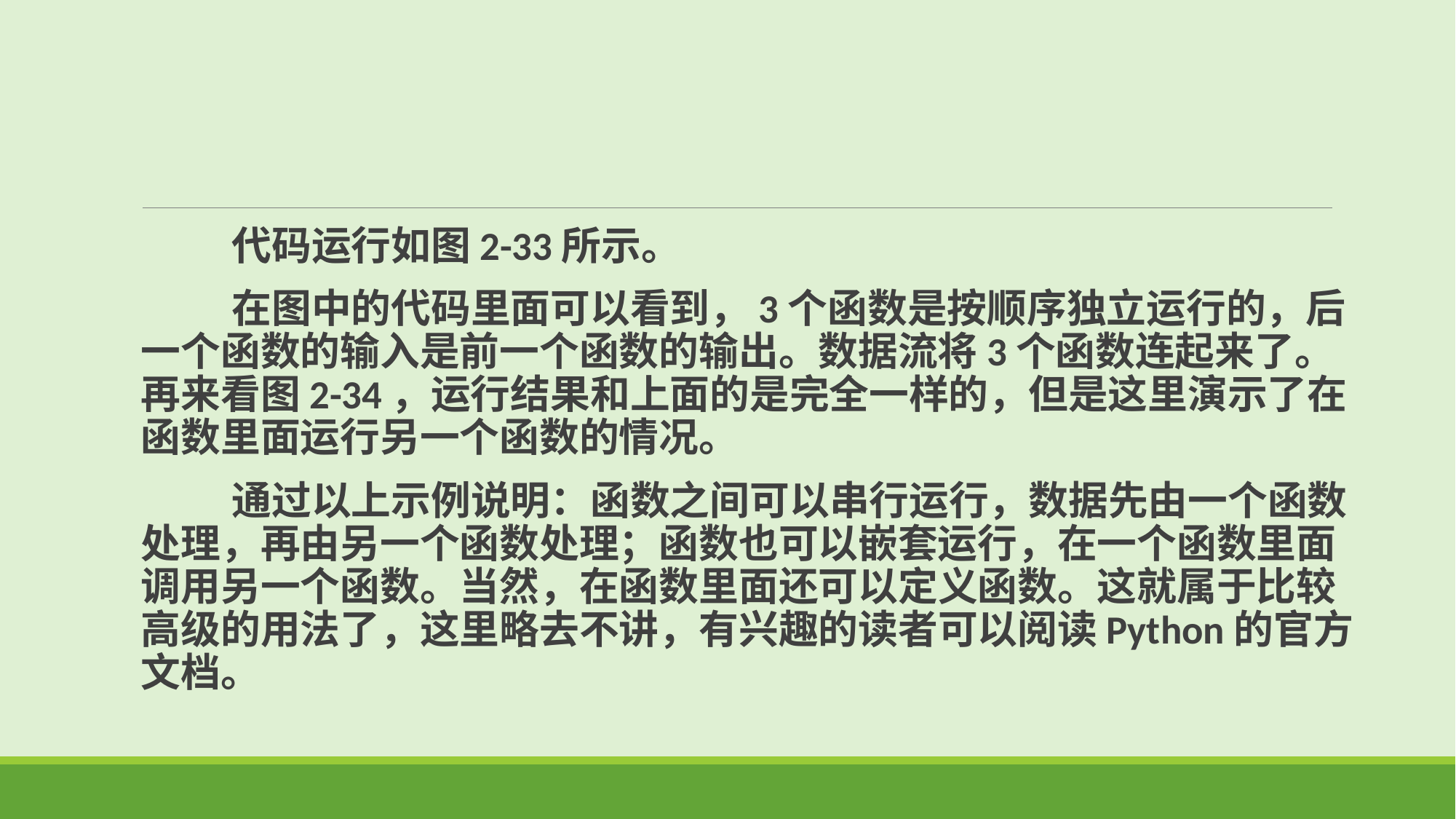

代码运行如图2-33所示。
         在图中的代码里面可以看到，3个函数是按顺序独立运行的，后一个函数的输入是前一个函数的输出。数据流将3个函数连起来了。再来看图2-34，运行结果和上面的是完全一样的，但是这里演示了在函数里面运行另一个函数的情况。
         通过以上示例说明：函数之间可以串行运行，数据先由一个函数处理，再由另一个函数处理；函数也可以嵌套运行，在一个函数里面调用另一个函数。当然，在函数里面还可以定义函数。这就属于比较高级的用法了，这里略去不讲，有兴趣的读者可以阅读Python的官方文档。